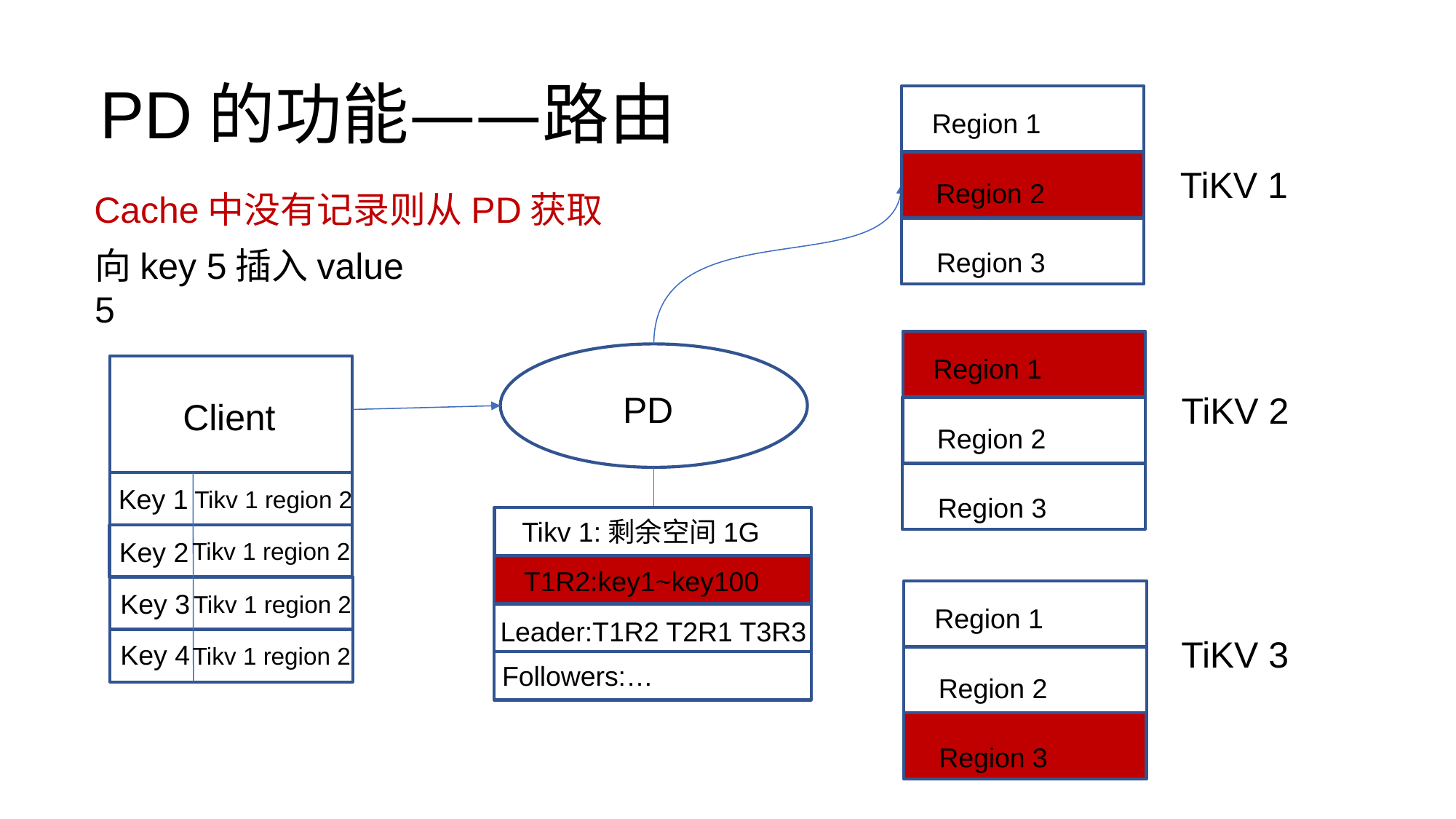

# PD的功能——路由

Region 1

TiKV 1
Region 2
Cache中没有记录则从PD获取

向key 5插入value 5
Region 3

Region 1

PD
TiKV 2
Client

Region 2

Key 1
Tikv 1 region 2
Region 3

Tikv 1:剩余空间1G

Key 2
Tikv 1 region 2

T1R2:key1~key100

Key 3
Tikv 1 region 2
Region 1

Leader:T1R2 T2R1 T3R3
TiKV 3

Key 4
Tikv 1 region 2

Followers:…
Region 2

Region 3